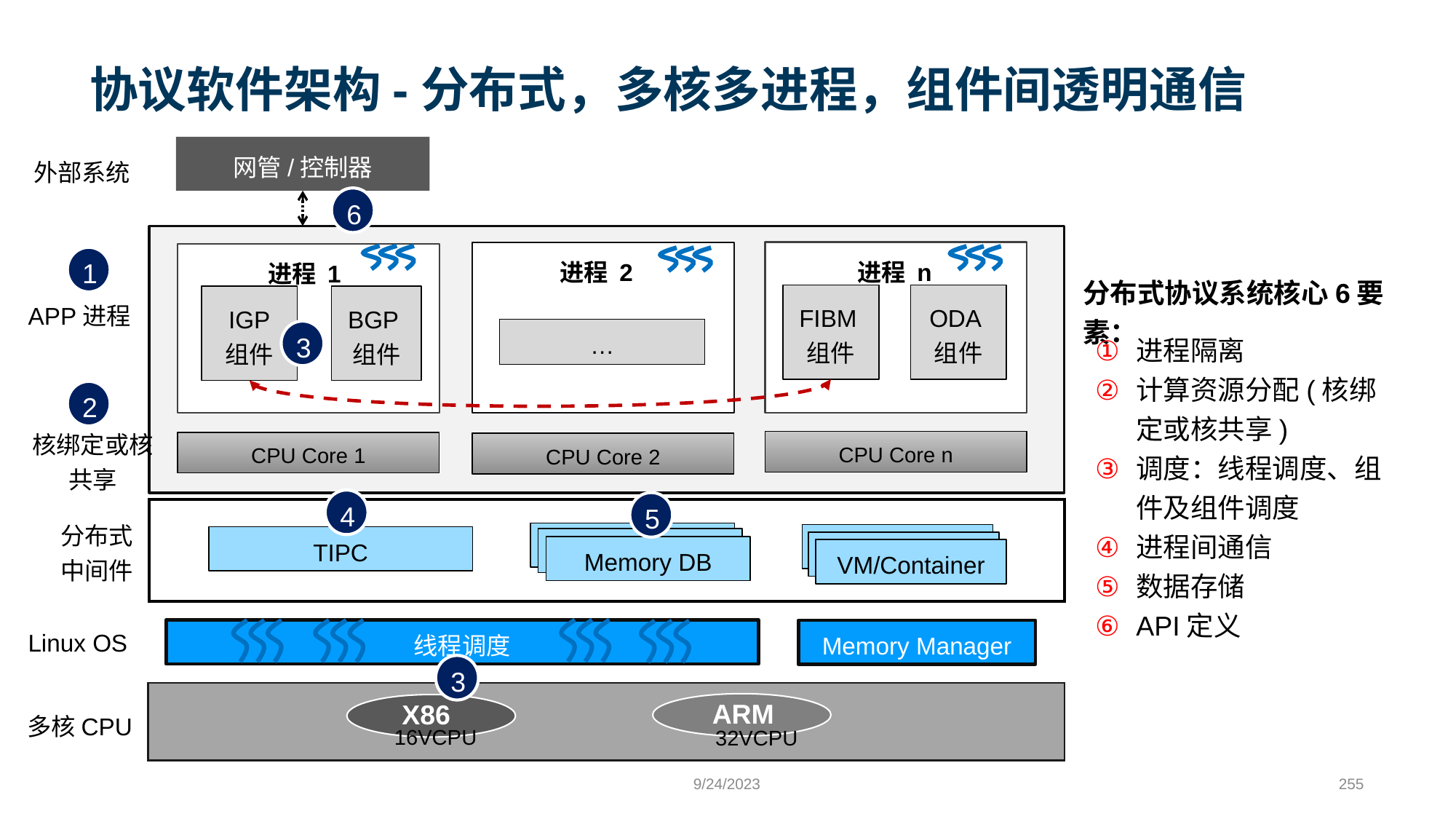

# 协议软件架构-分布式，多核多进程，组件间透明通信
网管/控制器
外部系统
6

进程 2
进程 n

进程 1

FIBM组件
ODA组件
IGP
组件
BGP组件
…
1
分布式协议系统核心6要素：
APP进程
3
进程隔离
计算资源分配(核绑定或核共享)
调度：线程调度、组件及组件调度
进程间通信
数据存储
API定义
2
核绑定或核共享
CPU Core n
CPU Core 1
CPU Core 2
4
5

分布式中间件
Memory DB

TIPC
Memory DB

Memory DB
VM/Container
Linux OS

线程调度

Memory Manager

3

ARM

X86

多核CPU
16VCPU
32VCPU

9/24/2023
255